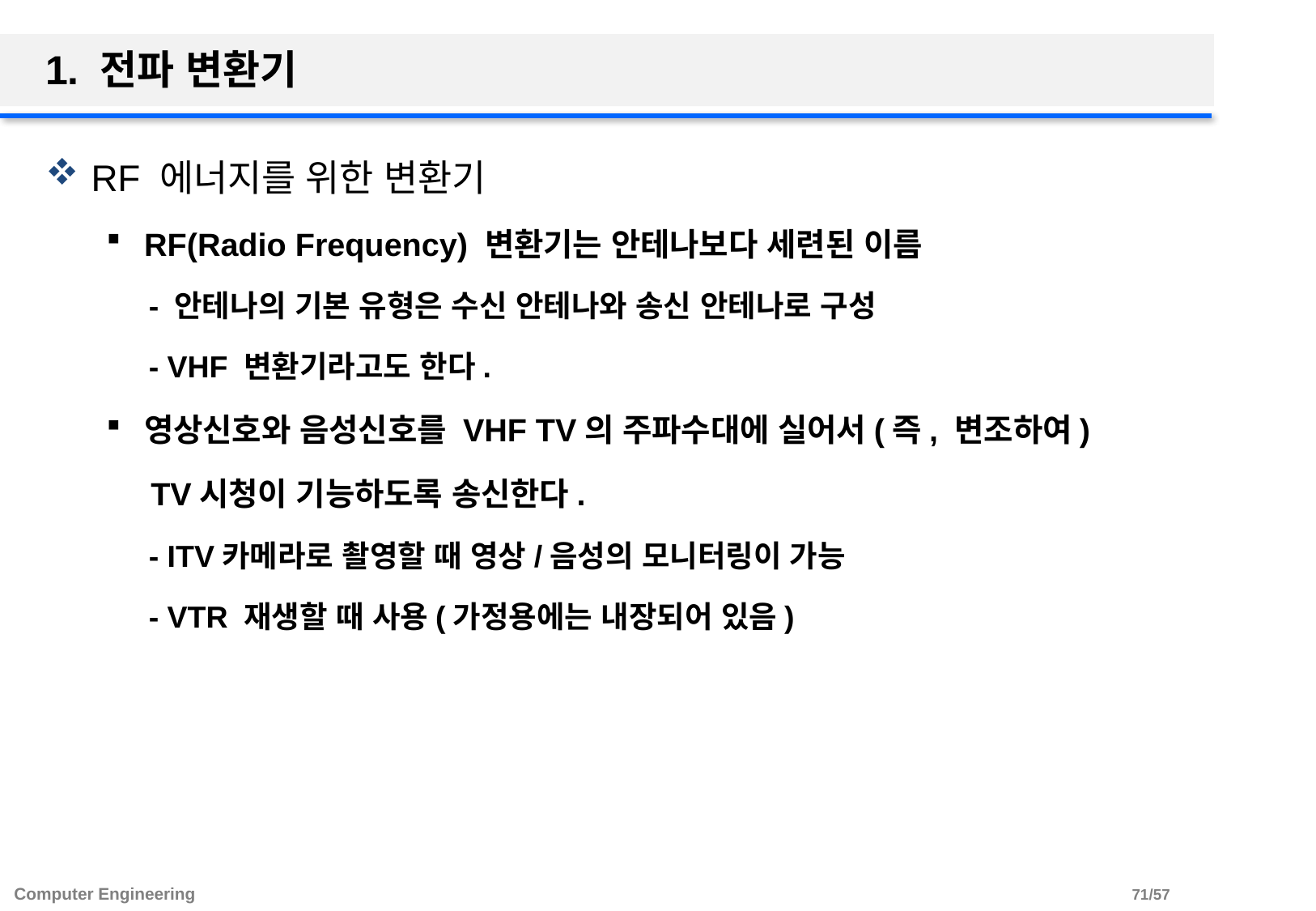

# 1. 전파 변환기
RF 에너지를 위한 변환기
RF(Radio Frequency) 변환기는 안테나보다 세련된 이름
     - 안테나의 기본 유형은 수신 안테나와 송신 안테나로 구성
     - VHF 변환기라고도 한다.
영상신호와 음성신호를 VHF TV의 주파수대에 실어서(즉, 변조하여)
     TV시청이 기능하도록 송신한다.
     - ITV카메라로 촬영할 때 영상/음성의 모니터링이 가능
     - VTR 재생할 때 사용(가정용에는 내장되어 있음)